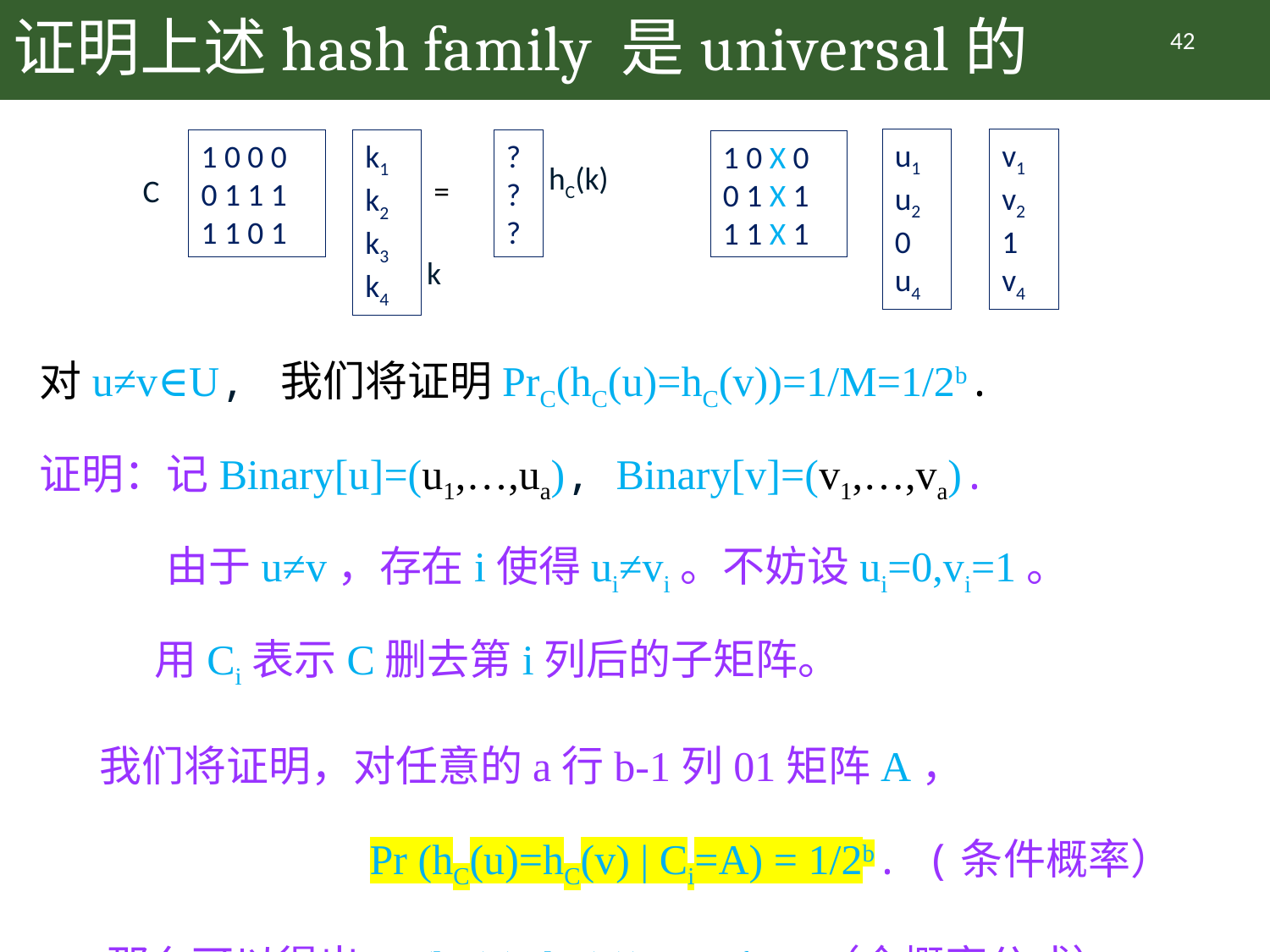

# 证明上述hash family 是universal的
42
u1
u2
0
u4
v1
v2
1
v4
1 0 0 0
0 1 1 1
1 1 0 1
k1
k2
k3
k4
?
?
?
1 0 X 0
0 1 X 1
1 1 X 1
hC(k)
C
=
k
对u≠v∈U, 我们将证明PrC(hC(u)=hC(v))=1/M=1/2b.
证明：记Binary[u]=(u1,…,ua), Binary[v]=(v1,…,va).
	由于u≠v，存在i使得ui≠vi。不妨设ui=0,vi=1。
           用Ci表示C删去第i列后的子矩阵。
         我们将证明，对任意的a行b-1列01矩阵A，
             Pr (hC(u)=hC(v) | Ci=A) = 1/2b. (条件概率）
      那么可以得出Pr (hC(u)=hC(v)) = 1/2b. （全概率公式）